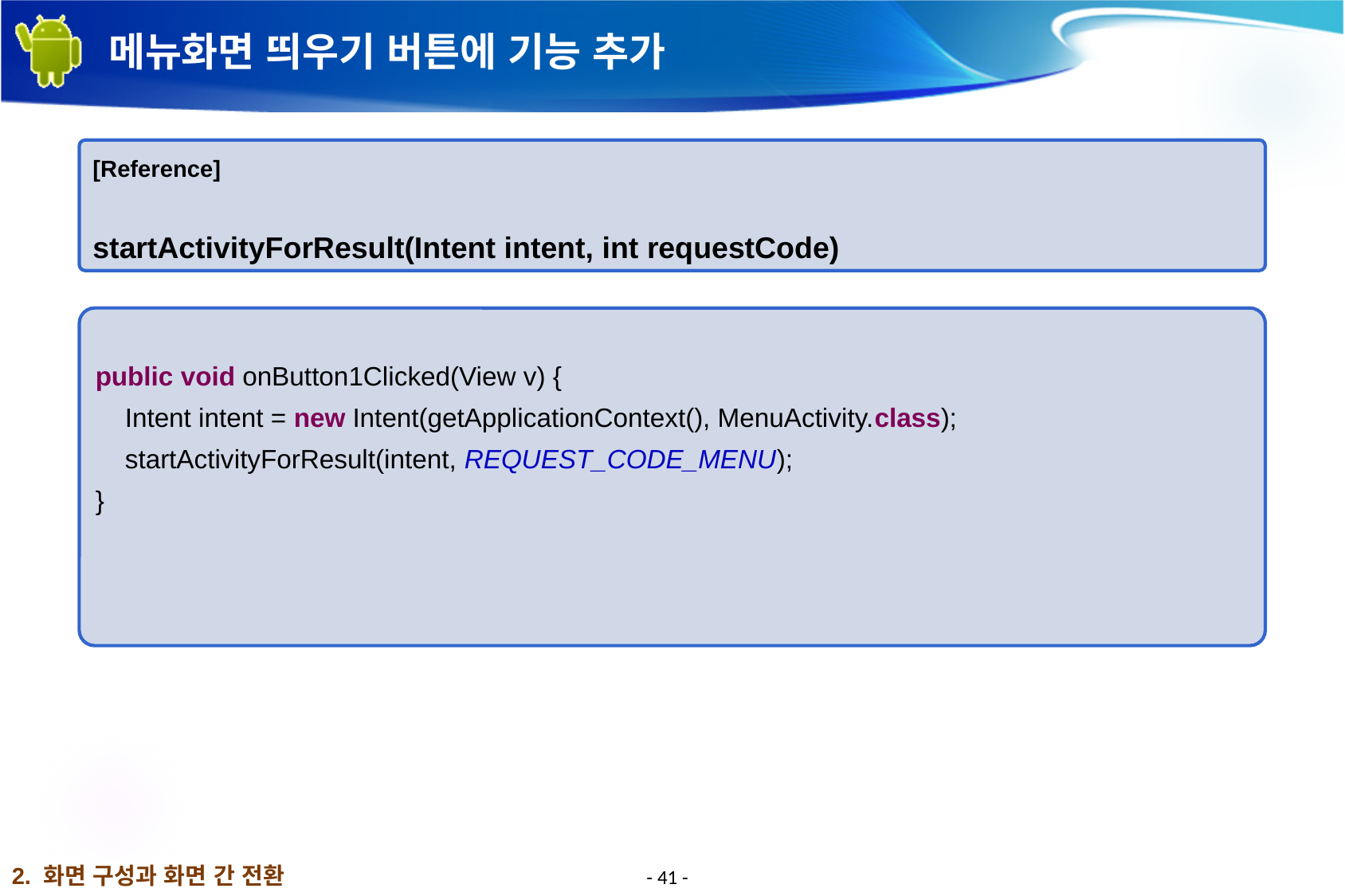

# 메뉴화면 띄우기 버튼에 기능 추가
[Reference]

startActivityForResult(Intent intent, int requestCode)
public void onButton1Clicked(View v) {
    Intent intent = new Intent(getApplicationContext(), MenuActivity.class);
    startActivityForResult(intent, REQUEST_CODE_MENU);
}

2. 화면 구성과 화면 간 전환